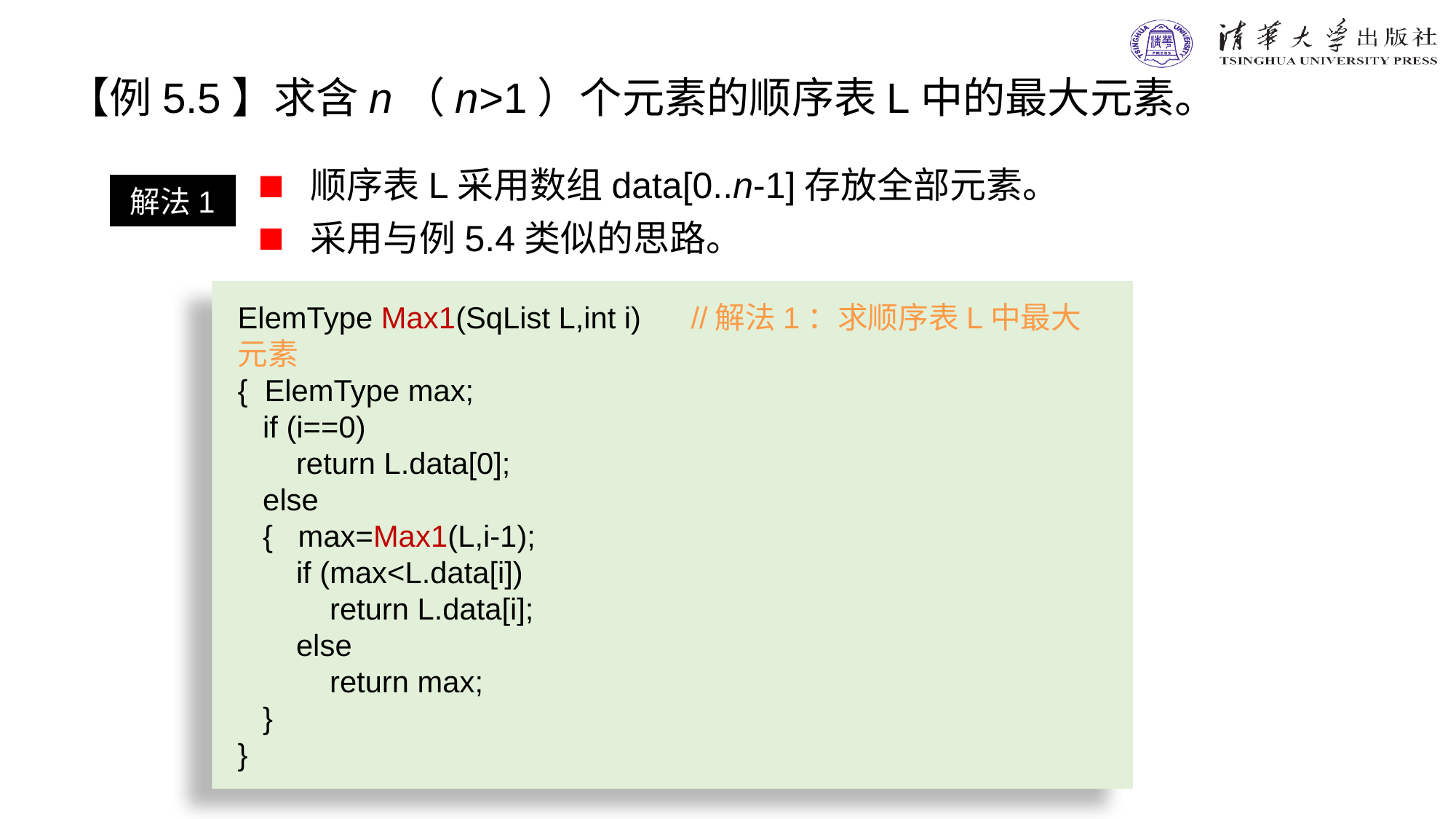

【例5.5】求含n（n>1）个元素的顺序表L中的最大元素。
顺序表L采用数组data[0..n-1]存放全部元素。
采用与例5.4类似的思路。
解法1
ElemType Max1(SqList L,int i)	  //解法1：求顺序表L中最大元素
{  ElemType max;
   if (i==0)
       return L.data[0];
   else
   {   max=Max1(L,i-1);
       if (max<L.data[i])
           return L.data[i];
       else
           return max;
   }
}